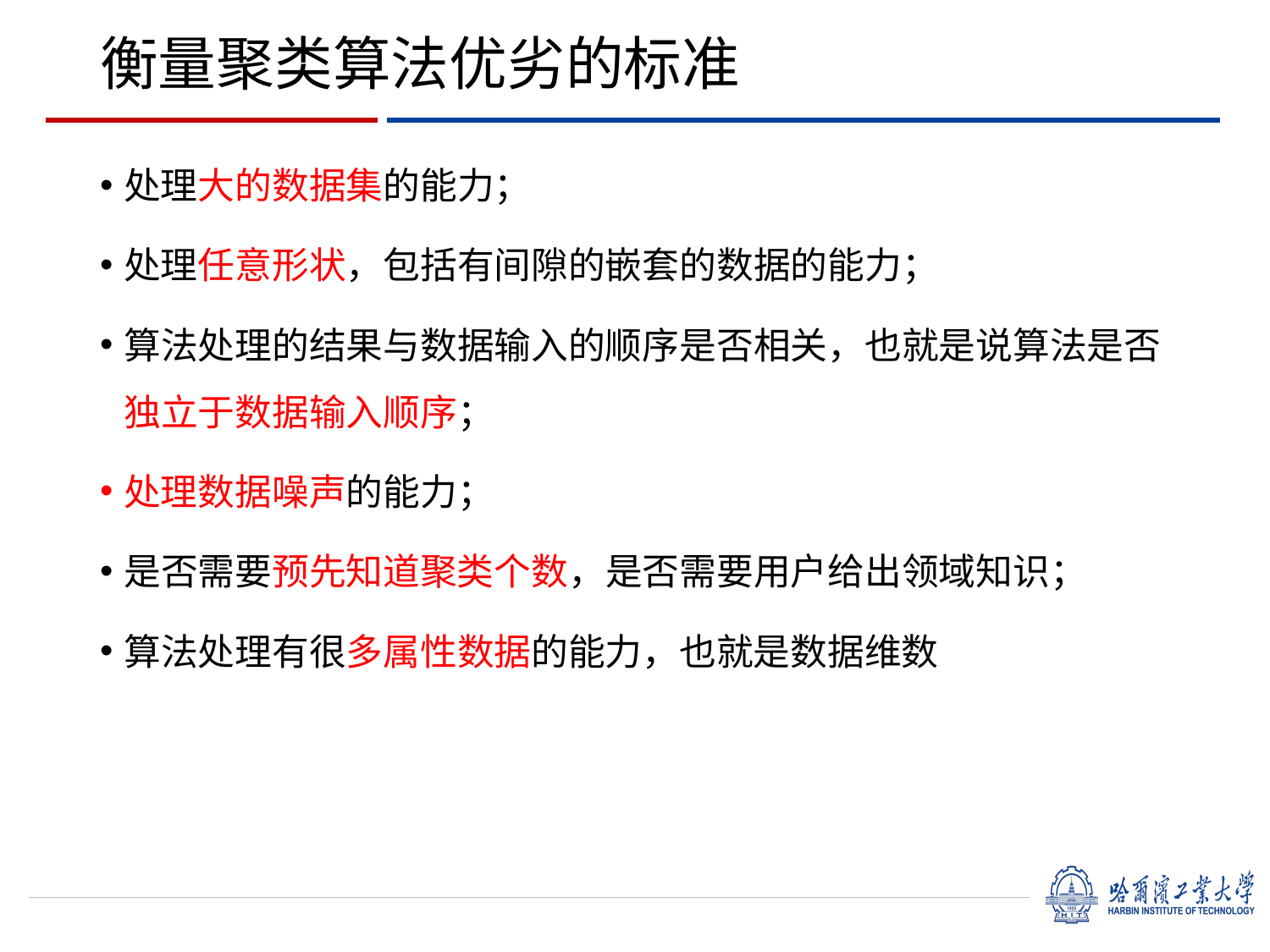

# 衡量聚类算法优劣的标准
处理大的数据集的能力；
处理任意形状，包括有间隙的嵌套的数据的能力；
算法处理的结果与数据输入的顺序是否相关，也就是说算法是否独立于数据输入顺序；
处理数据噪声的能力；
是否需要预先知道聚类个数，是否需要用户给出领域知识；
算法处理有很多属性数据的能力，也就是数据维数